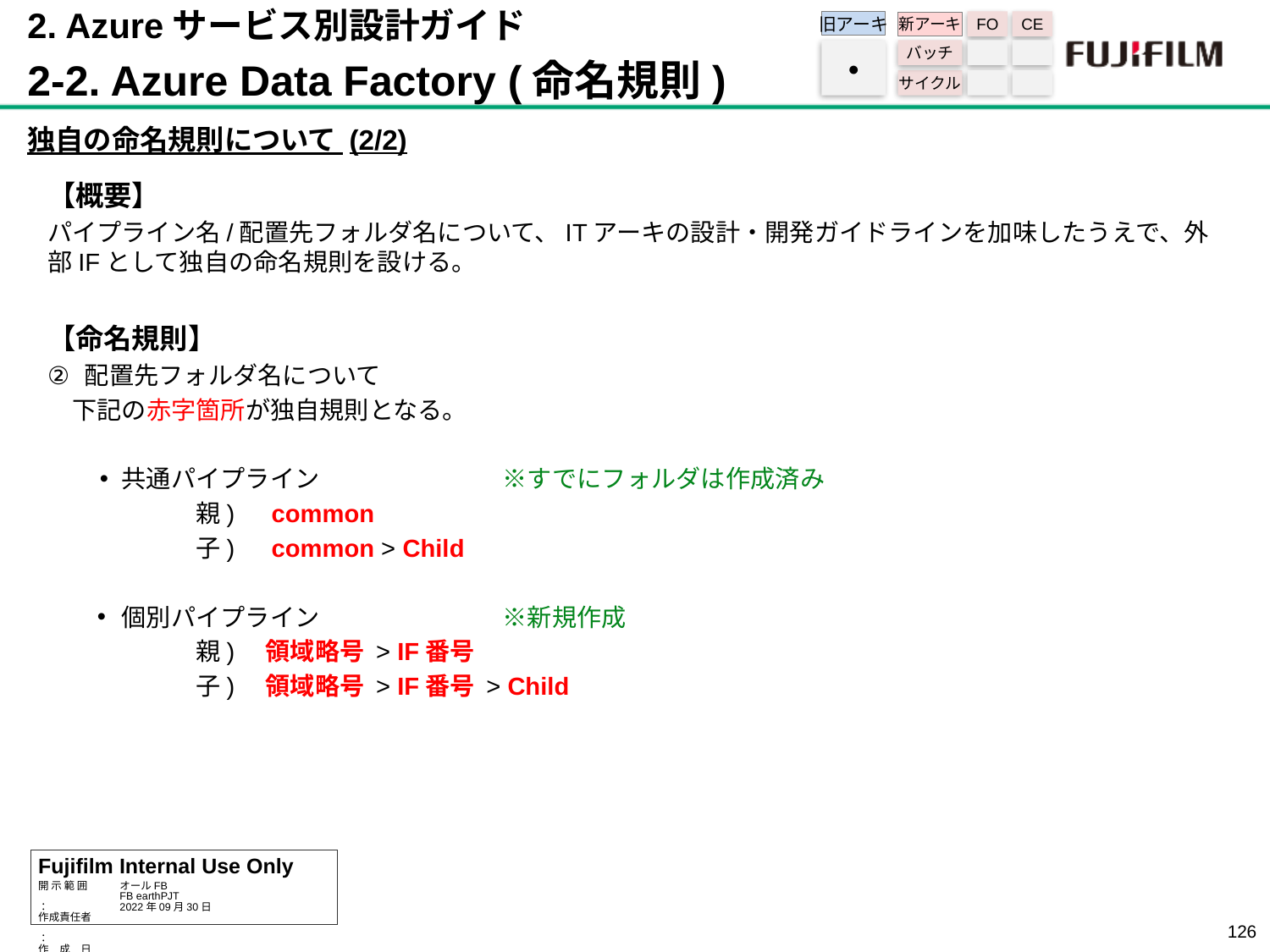

2. Azureサービス別設計ガイド
2-2. Azure Data Factory (命名規則)
旧アーキ
FO
CE
新アーキ
バッチ

サイクル

●
独自の命名規則について (2/2)
【概要】
パイプライン名/配置先フォルダ名について、ITアーキの設計・開発ガイドラインを加味したうえで、外部IFとして独自の命名規則を設ける。

【命名規則】
配置先フォルダ名について
　下記の赤字箇所が独自規則となる。

共通パイプライン		※すでにフォルダは作成済み
　　　　　　親)　common
　　　　　　子)　common > Child

個別パイプライン		※新規作成
　　　　　　親)　領域略号 > IF番号
　　　　　　子)　領域略号 > IF番号 > Child

126